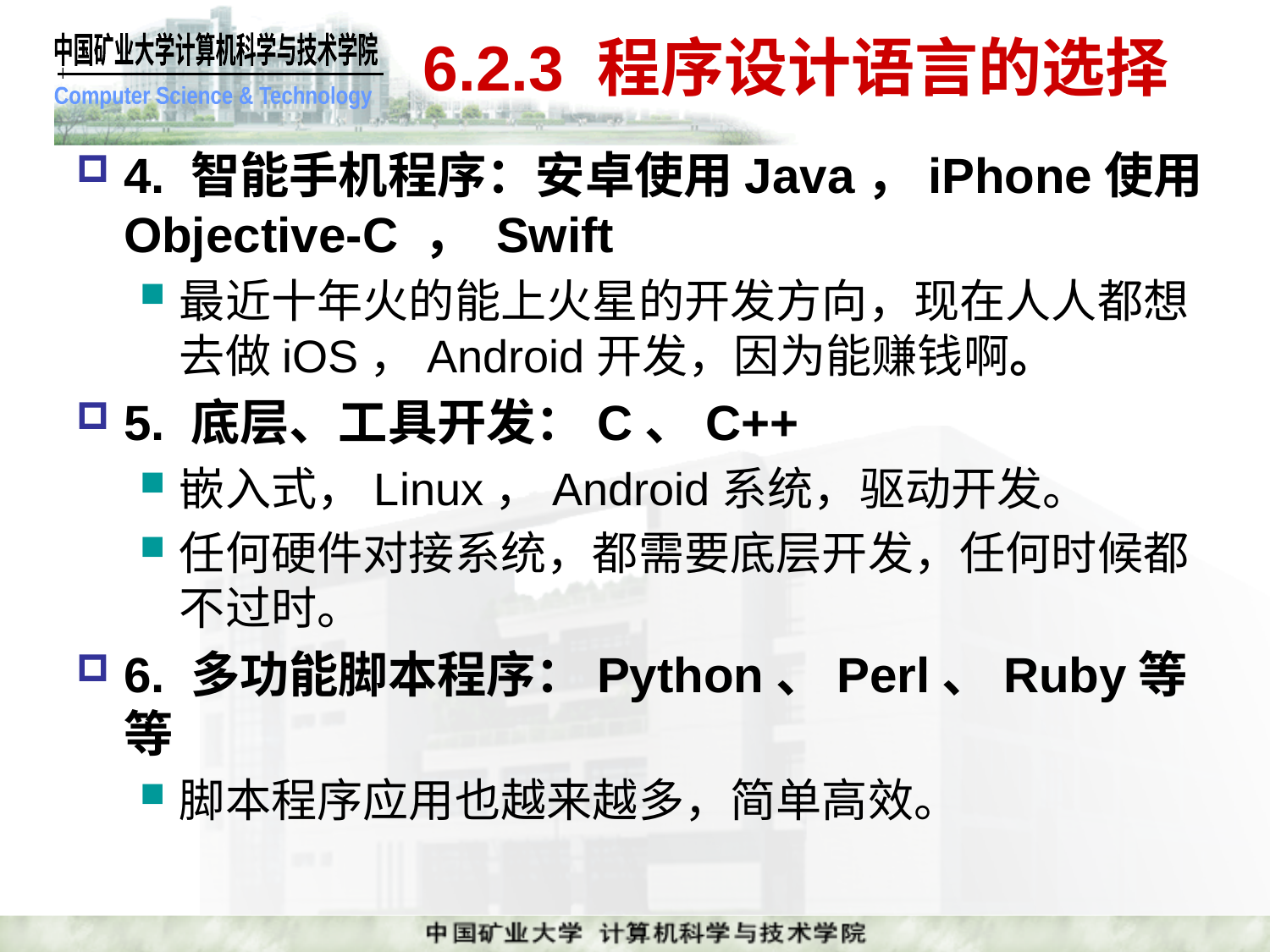

# 6.2.3 程序设计语言的选择
4. 智能手机程序：安卓使用Java，iPhone使用Objective-C ， Swift
最近十年火的能上火星的开发方向，现在人人都想去做iOS，Android开发，因为能赚钱啊。
5. 底层、工具开发：C、C++
嵌入式，Linux，Android系统，驱动开发。
任何硬件对接系统，都需要底层开发，任何时候都不过时。
6. 多功能脚本程序：Python、Perl、Ruby等等
脚本程序应用也越来越多，简单高效。
28